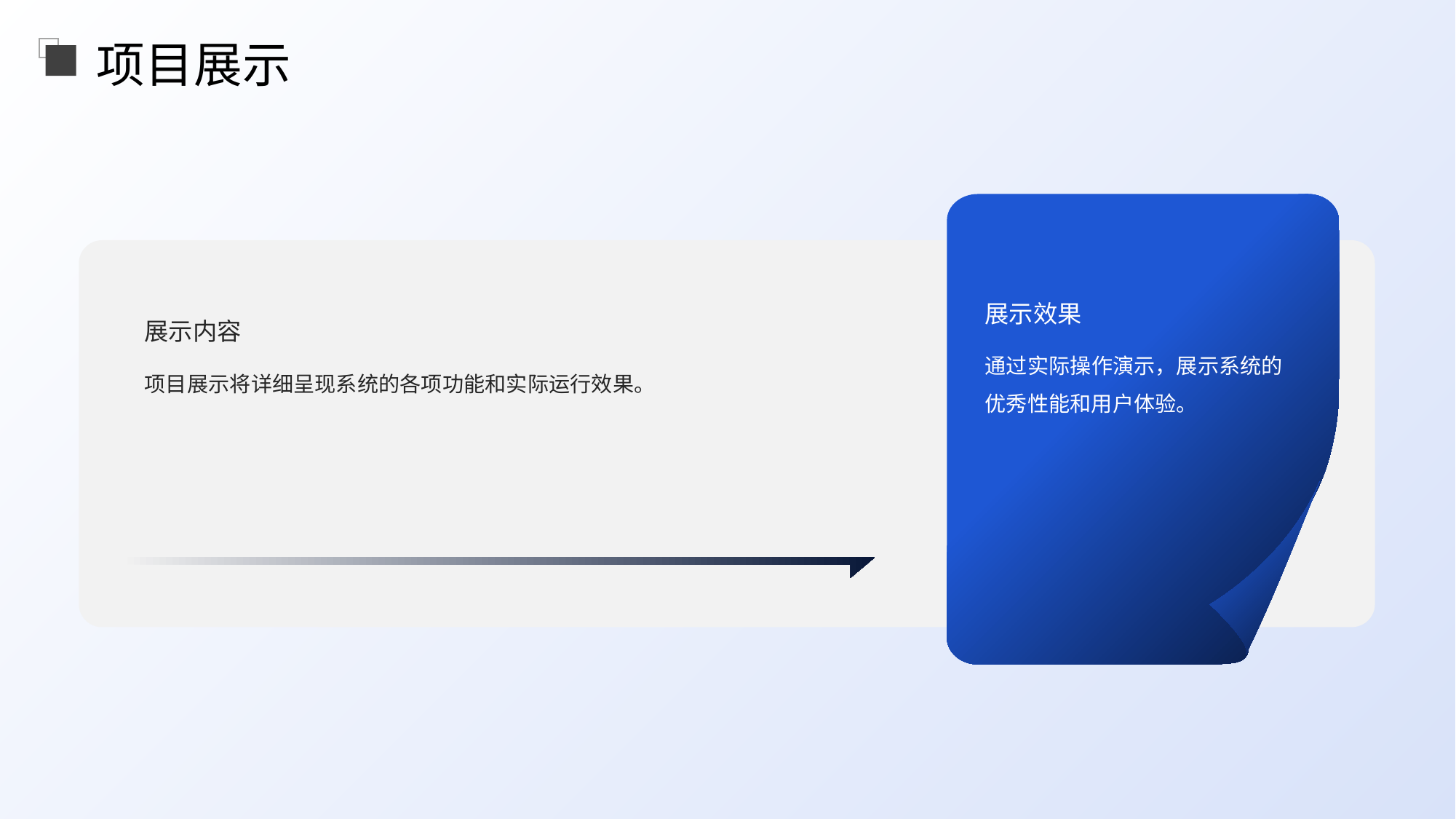

项目展示

展示效果

展示内容
通过实际操作演示，展示系统的优秀性能和用户体验。
项目展示将详细呈现系统的各项功能和实际运行效果。